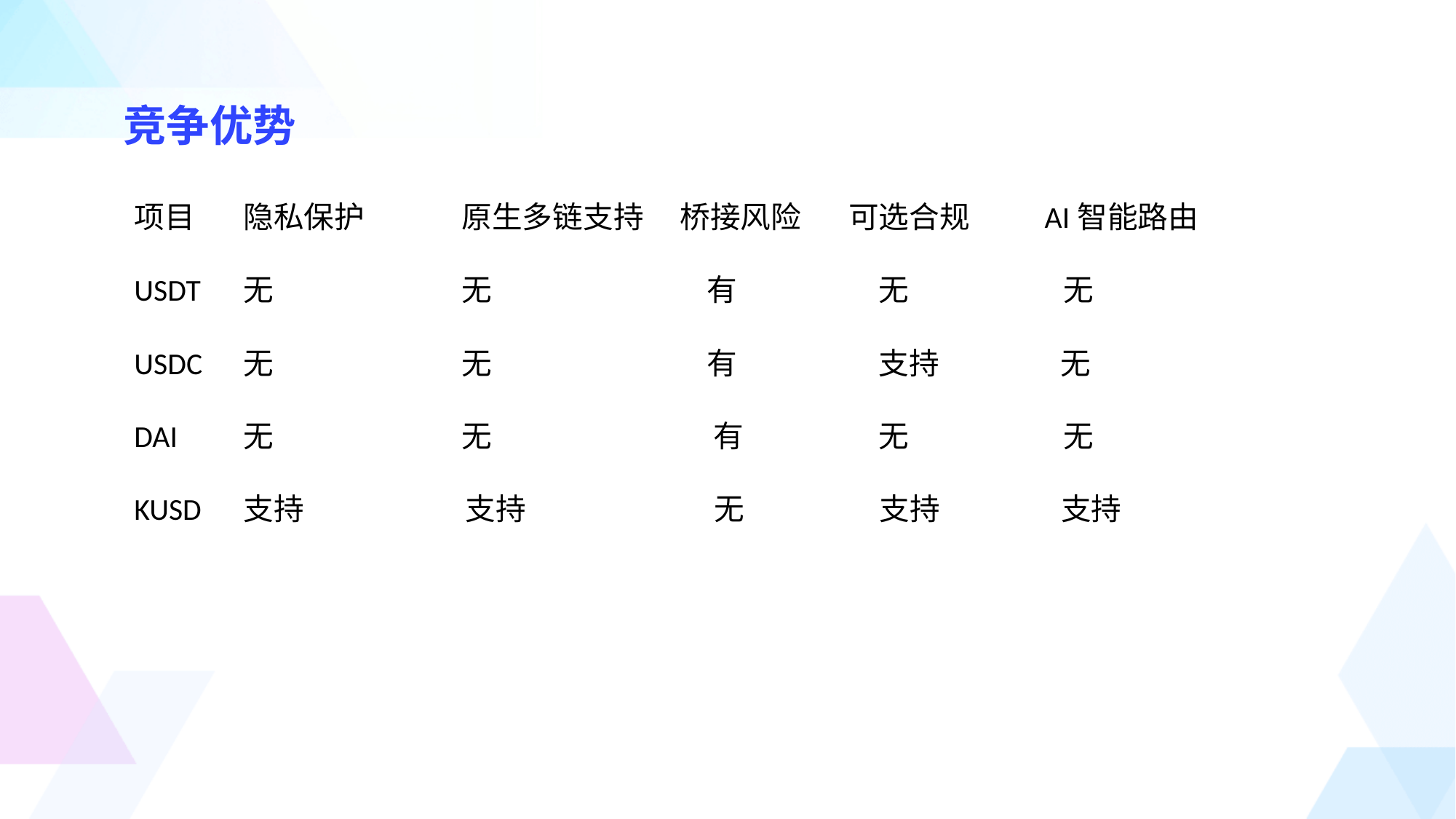

竞争优势
项目	隐私保护	原生多链支持	桥接风险       可选合规          AI智能路由

USDT	无		无                                有                     无                       无

USDC	无		无                                有                     支持                  无

DAI	无		无                                 有                    无                       无

KUSD	支持                        支持                            无                    支持                  支持